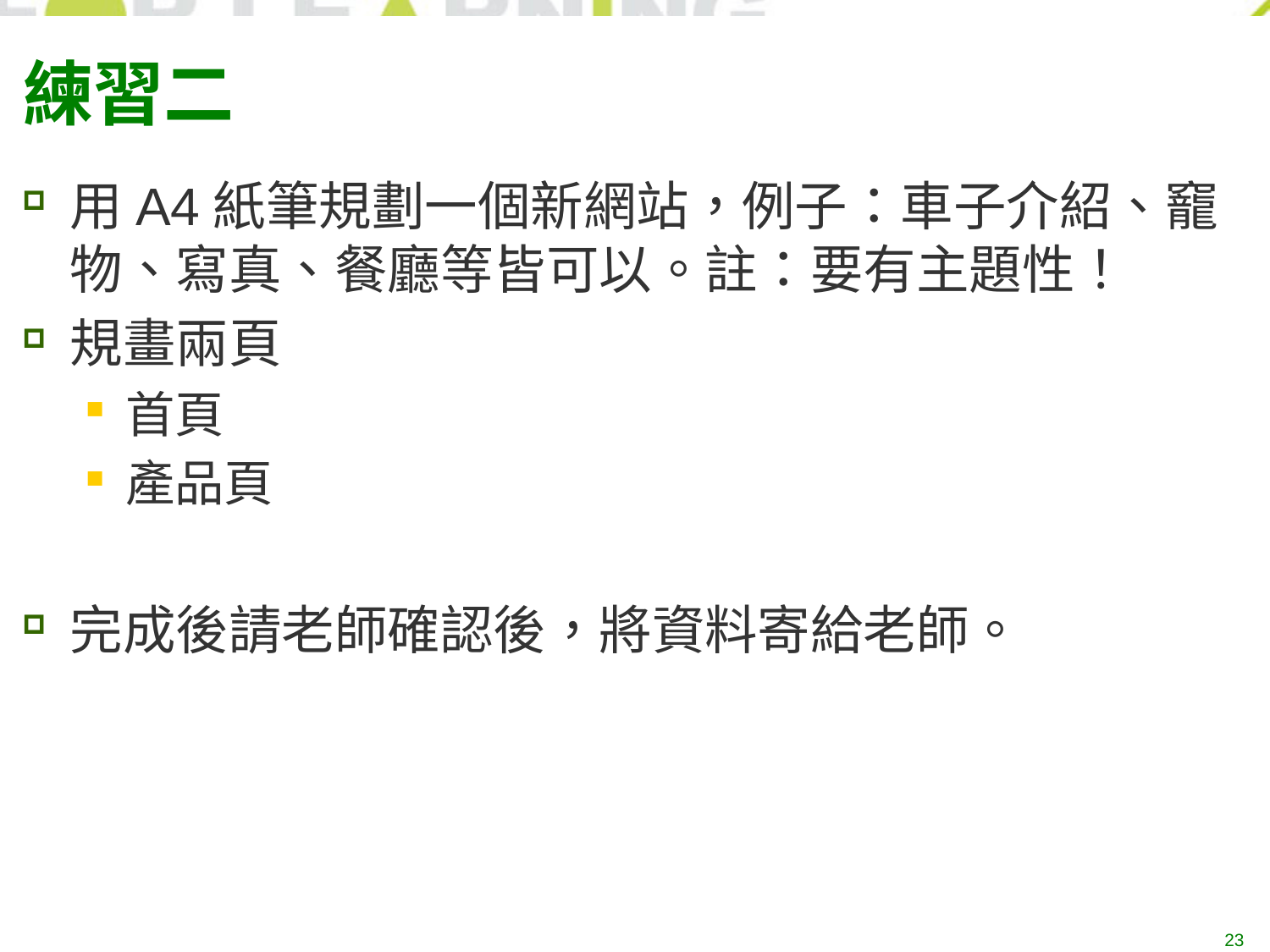

# 練習二
用A4紙筆規劃一個新網站，例子：車子介紹、竉物、寫真、餐廳等皆可以。註：要有主題性！
規畫兩頁
首頁
產品頁

完成後請老師確認後，將資料寄給老師。

23